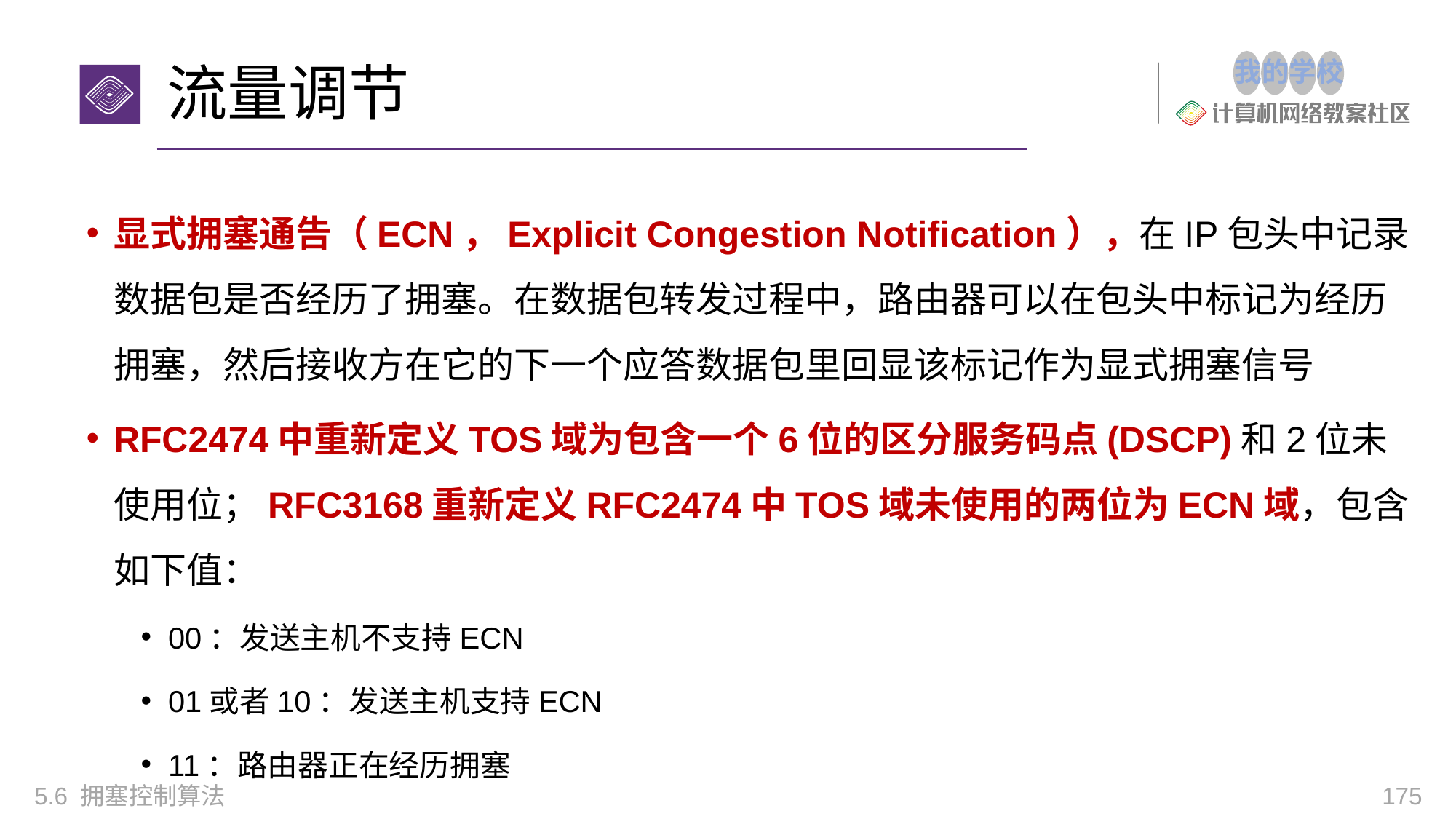

# 流量调节
显式拥塞通告（ECN，Explicit Congestion Notification），在IP包头中记录数据包是否经历了拥塞。在数据包转发过程中，路由器可以在包头中标记为经历拥塞，然后接收方在它的下一个应答数据包里回显该标记作为显式拥塞信号
RFC2474中重新定义TOS域为包含一个6位的区分服务码点(DSCP)和2位未使用位；RFC3168重新定义RFC2474中TOS域未使用的两位为ECN域，包含如下值：
00：发送主机不支持ECN
01或者10：发送主机支持ECN
11：路由器正在经历拥塞

5.6 拥塞控制算法
175